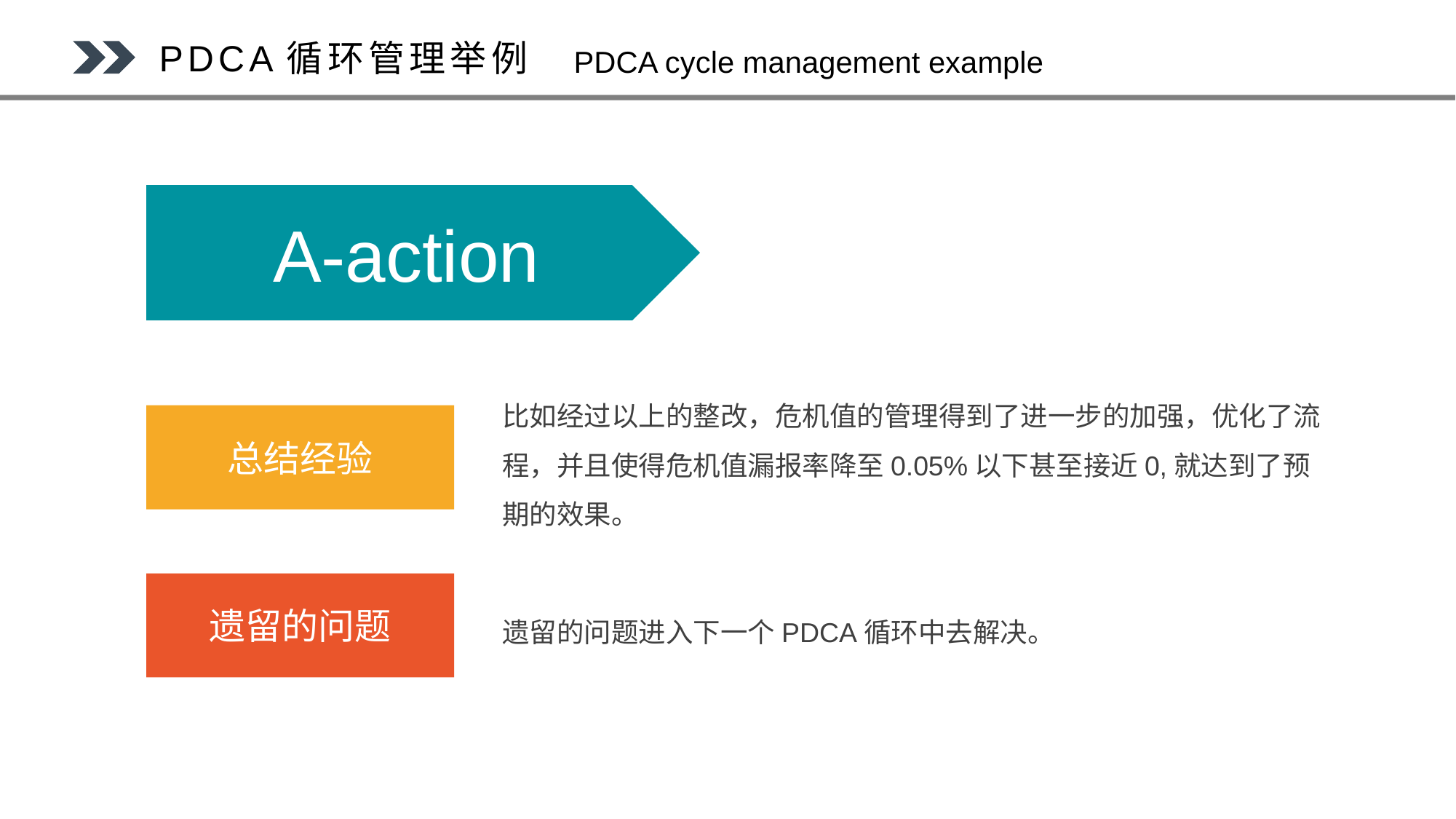

PDCA循环管理举例
PDCA cycle management example

A-action
比如经过以上的整改，危机值的管理得到了进一步的加强，优化了流程，并且使得危机值漏报率降至0.05%以下甚至接近0,就达到了预期的效果。
总结经验
遗留的问题
遗留的问题进入下一个PDCA循环中去解决。